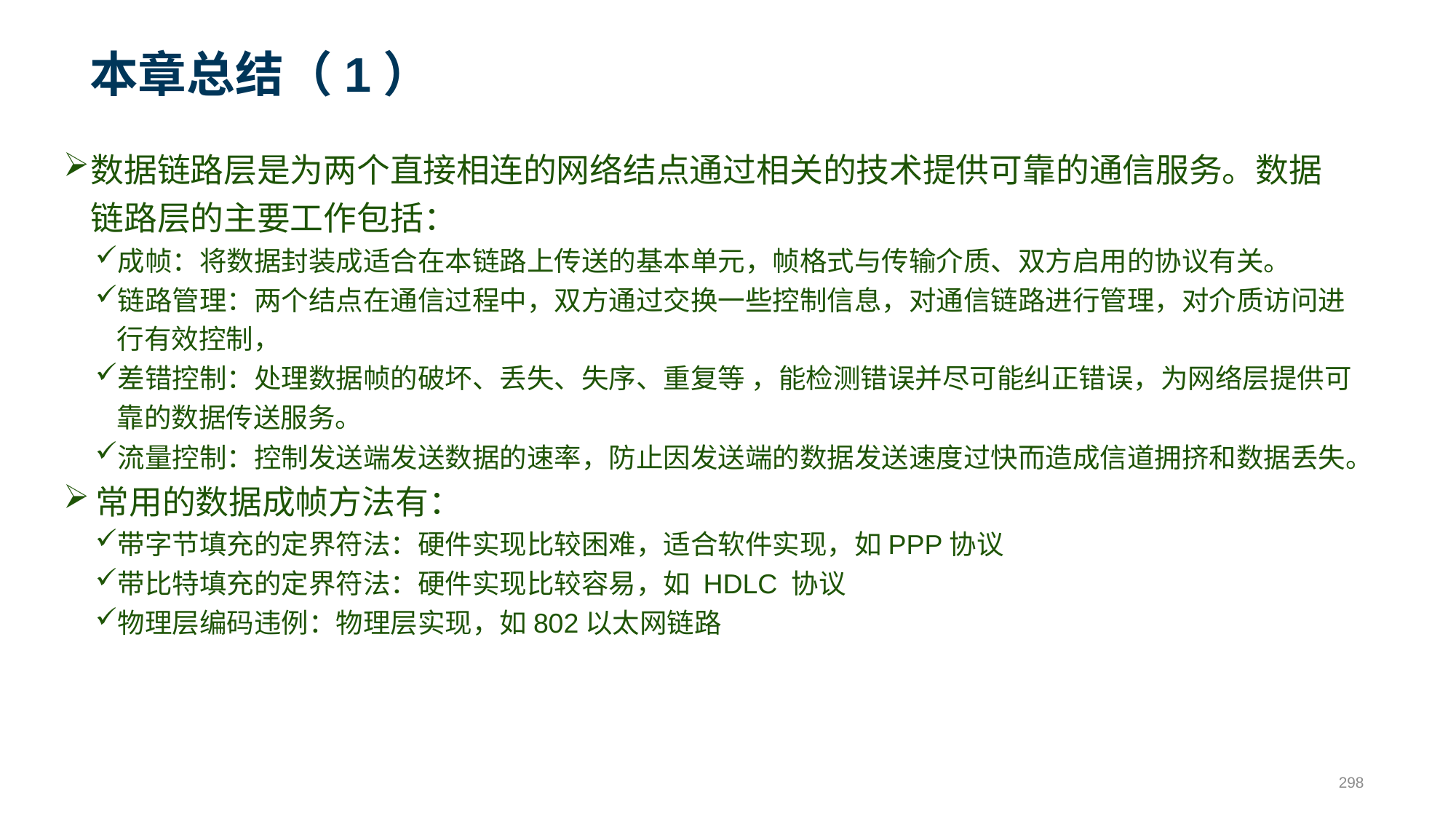

# 本章总结（1）
数据链路层是为两个直接相连的网络结点通过相关的技术提供可靠的通信服务。数据链路层的主要工作包括：
成帧：将数据封装成适合在本链路上传送的基本单元，帧格式与传输介质、双方启用的协议有关。
链路管理：两个结点在通信过程中，双方通过交换一些控制信息，对通信链路进行管理，对介质访问进行有效控制，
差错控制：处理数据帧的破坏、丢失、失序、重复等 ，能检测错误并尽可能纠正错误，为网络层提供可靠的数据传送服务。
流量控制：控制发送端发送数据的速率，防止因发送端的数据发送速度过快而造成信道拥挤和数据丢失。
常用的数据成帧方法有：
带字节填充的定界符法：硬件实现比较困难，适合软件实现，如PPP协议
带比特填充的定界符法：硬件实现比较容易，如 HDLC 协议
物理层编码违例：物理层实现，如802以太网链路
298